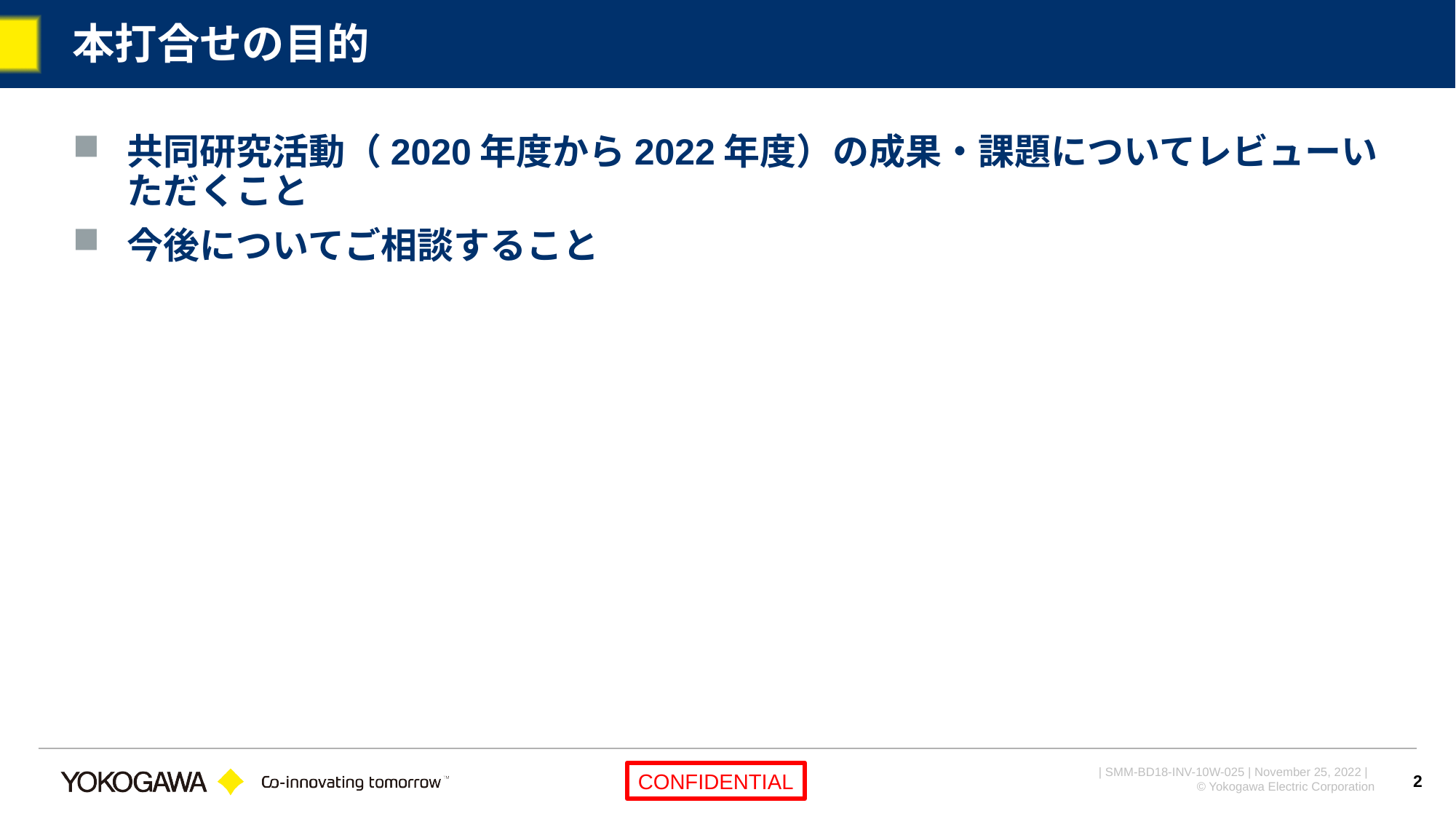

# 本打合せの目的
共同研究活動（2020年度から2022年度）の成果・課題についてレビューいただくこと
今後についてご相談すること
2